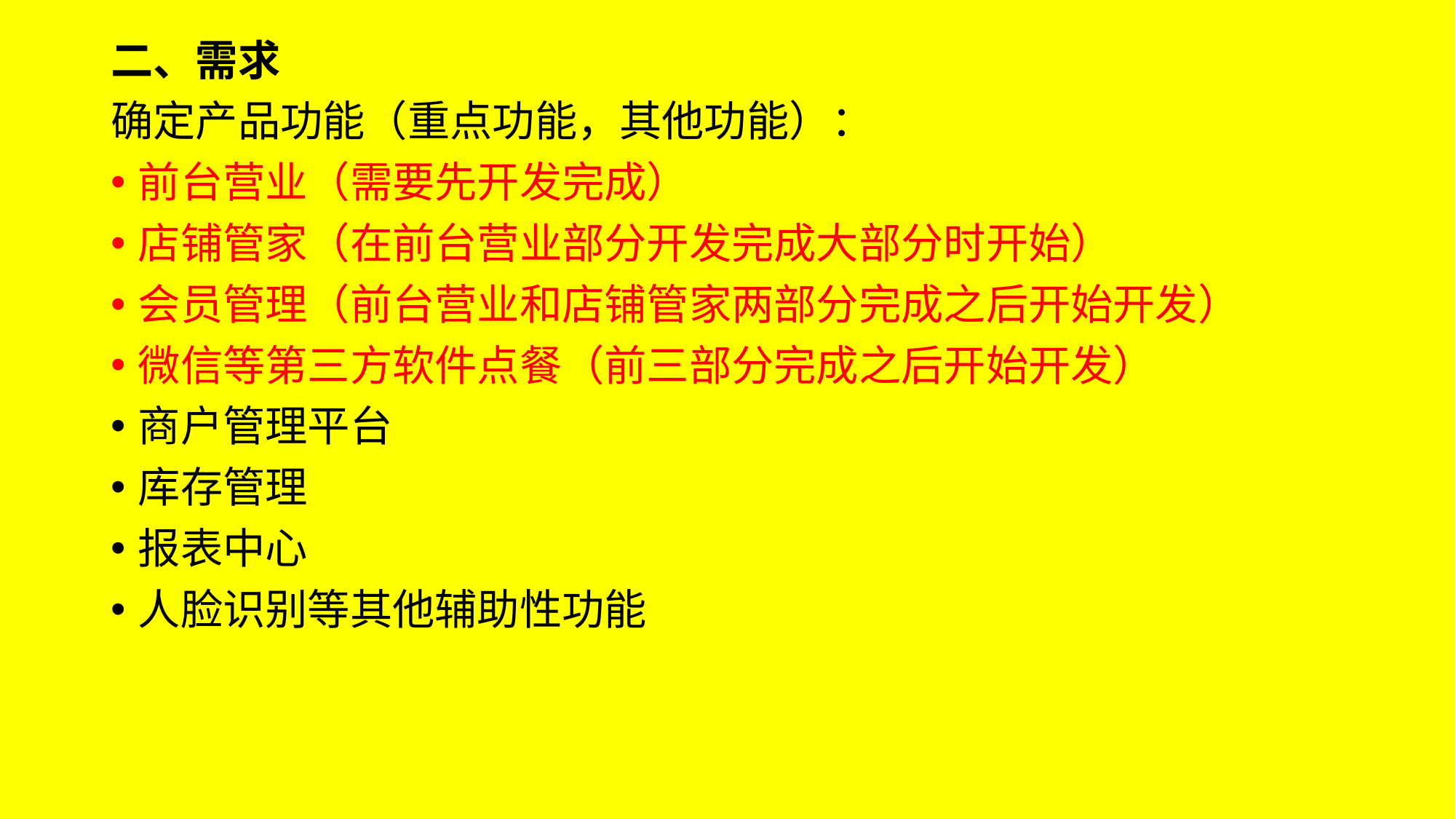

二、需求
确定产品功能（重点功能，其他功能）：
前台营业（需要先开发完成）
店铺管家（在前台营业部分开发完成大部分时开始）
会员管理（前台营业和店铺管家两部分完成之后开始开发）
微信等第三方软件点餐（前三部分完成之后开始开发）
商户管理平台
库存管理
报表中心
人脸识别等其他辅助性功能